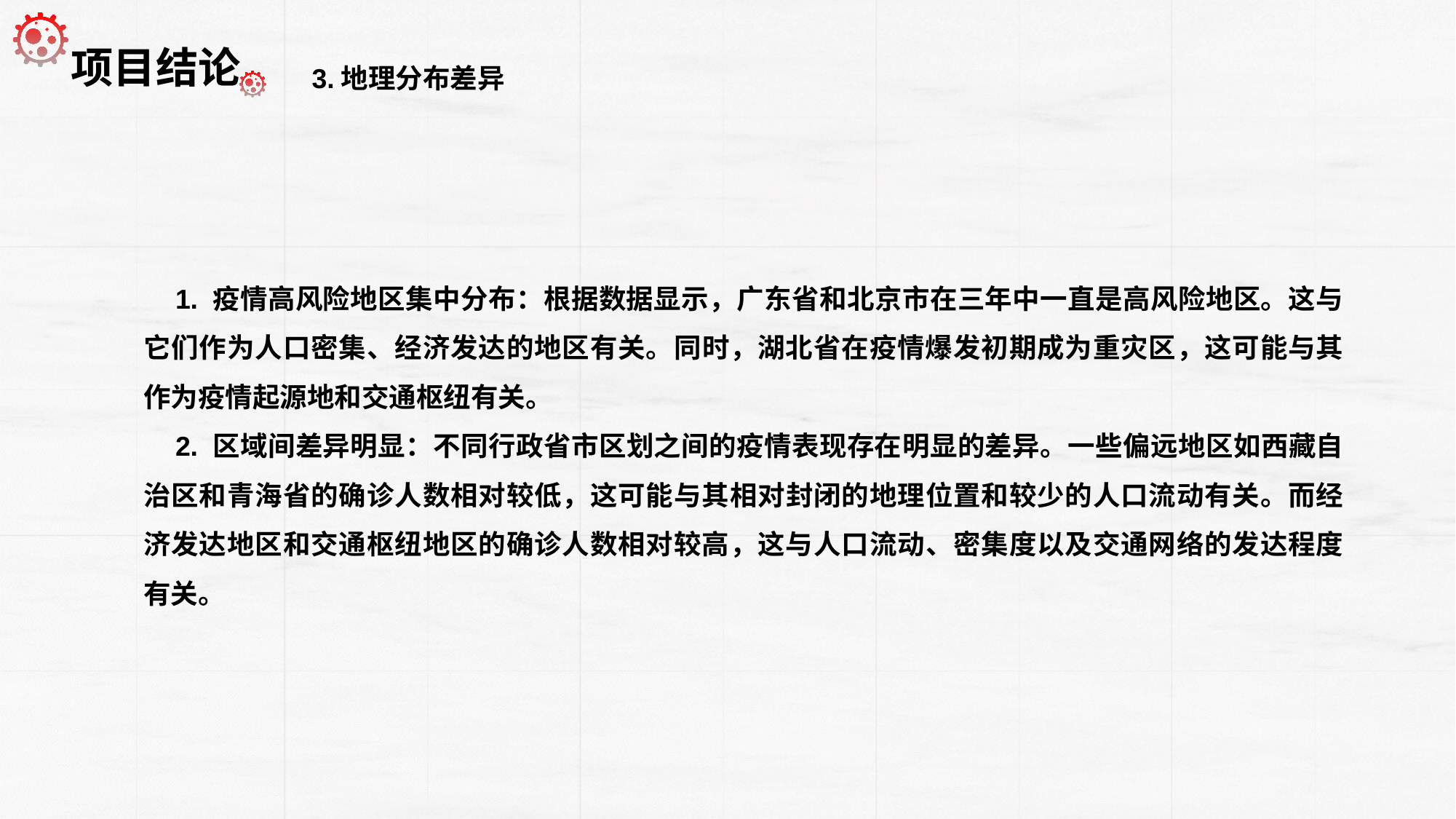

3.地理分布差异
 项目结论

1. 疫情高风险地区集中分布：根据数据显示，广东省和北京市在三年中一直是高风险地区。这与它们作为人口密集、经济发达的地区有关。同时，湖北省在疫情爆发初期成为重灾区，这可能与其作为疫情起源地和交通枢纽有关。
2. 区域间差异明显：不同行政省市区划之间的疫情表现存在明显的差异。一些偏远地区如西藏自治区和青海省的确诊人数相对较低，这可能与其相对封闭的地理位置和较少的人口流动有关。而经济发达地区和交通枢纽地区的确诊人数相对较高，这与人口流动、密集度以及交通网络的发达程度有关。